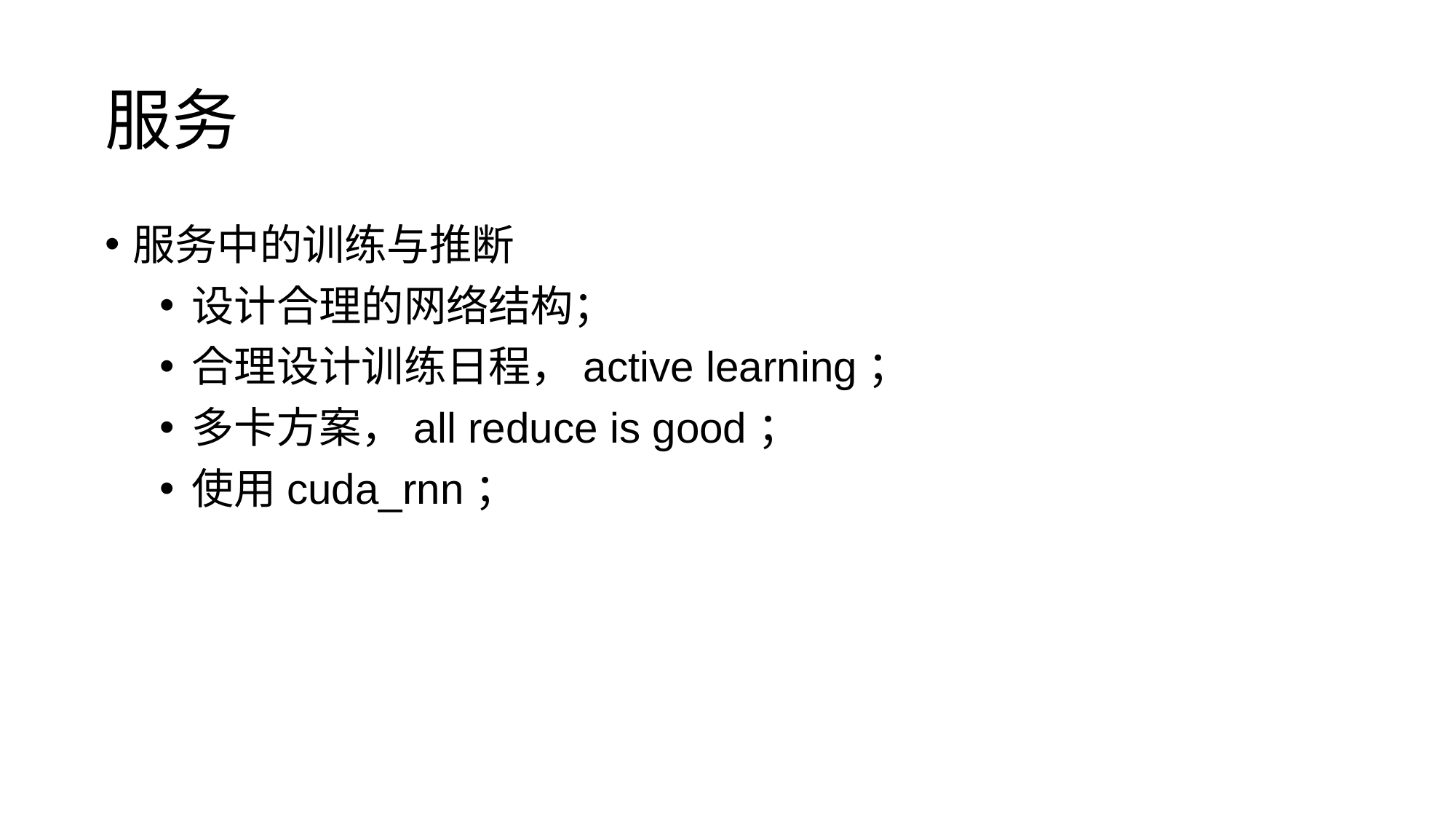

# 服务
服务中的训练与推断
设计合理的网络结构；
合理设计训练日程，active learning；
多卡方案，all reduce is good；
使用cuda_rnn；